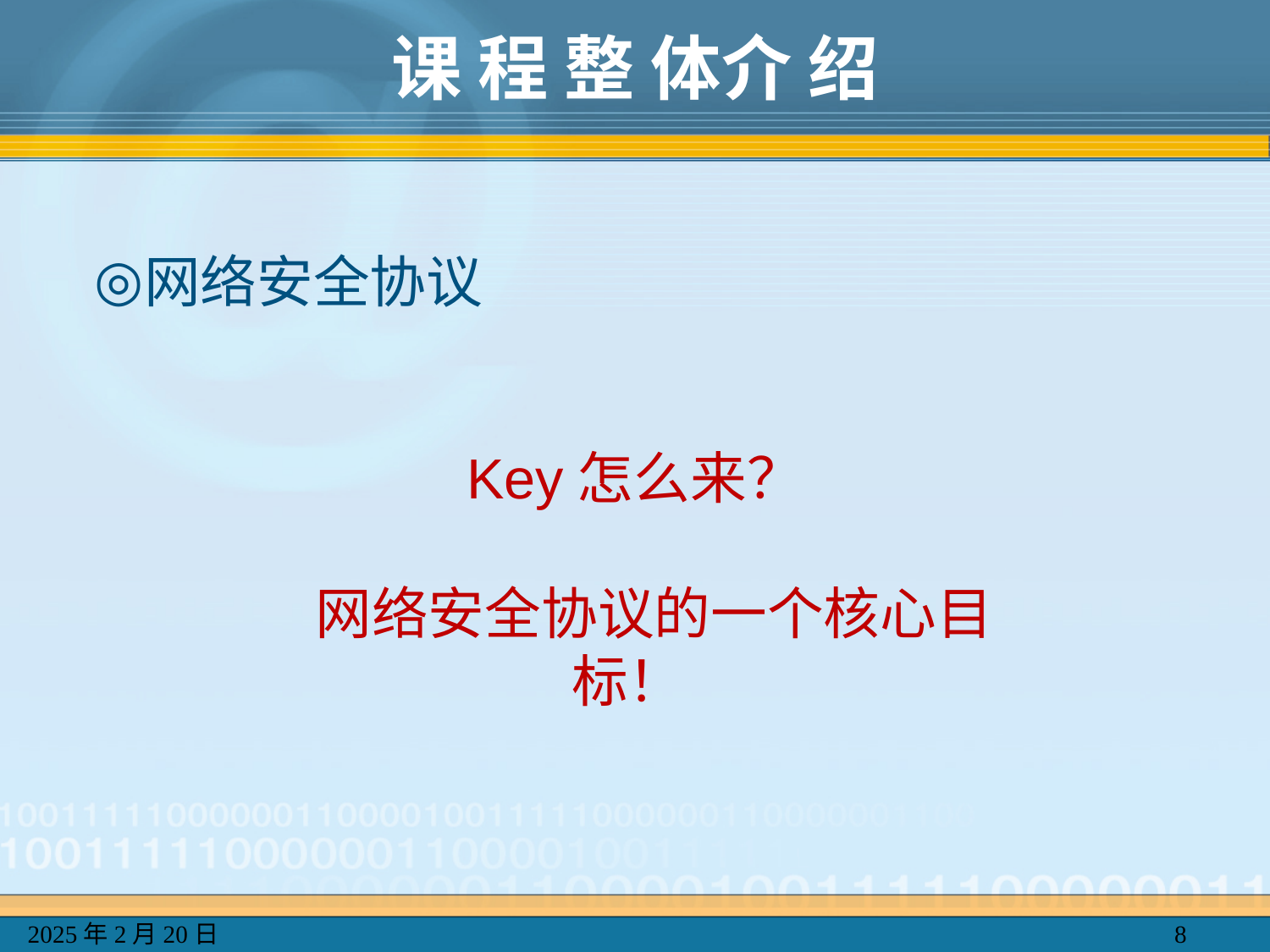

# 课 程 整 体介 绍
网络安全协议

Key怎么来？

  网络安全协议的一个核心目标！
2025年2月20日
8